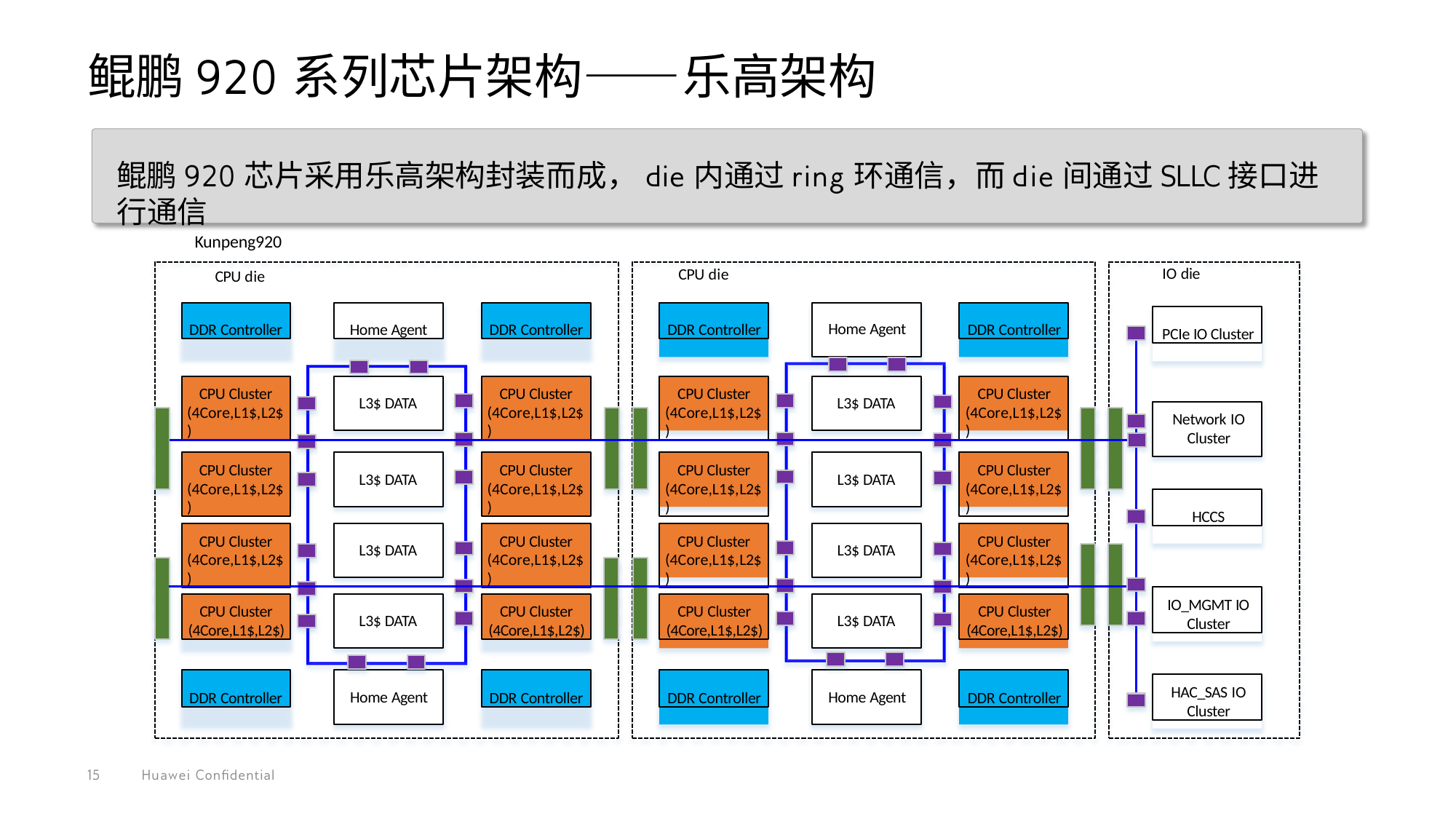

# 鲲鹏920系列芯片架构——乐高架构

鲲鹏920芯片采用乐高架构封装而成，die内通过ring环通信，而die间通过SLLC接口进行通信
Kunpeng920

IO die

CPU die
CPU die

DDR Controller

Home Agent

DDR Controller

DDR Controller

DDR Controller

PCIe IO Cluster
Home Agent

CPU Cluster  (4Core,L1$,L2$)

CPU Cluster  (4Core,L1$,L2$)

CPU Cluster  (4Core,L1$,L2$)

CPU Cluster  (4Core,L1$,L2$)

L3$ DATA
L3$ DATA

Network IO
Cluster

CPU Cluster  (4Core,L1$,L2$)

CPU Cluster  (4Core,L1$,L2$)

CPU Cluster  (4Core,L1$,L2$)

CPU Cluster  (4Core,L1$,L2$)

L3$ DATA
L3$ DATA

HCCS

CPU Cluster  (4Core,L1$,L2$)

CPU Cluster  (4Core,L1$,L2$)

CPU Cluster  (4Core,L1$,L2$)

CPU Cluster  (4Core,L1$,L2$)

L3$ DATA
L3$ DATA

IO_MGMT IO
Cluster

CPU Cluster
(4Core,L1$,L2$)

CPU Cluster
(4Core,L1$,L2$)

CPU Cluster
(4Core,L1$,L2$)

CPU Cluster
(4Core,L1$,L2$)

L3$ DATA
L3$ DATA

DDR Controller

DDR Controller

DDR Controller

DDR Controller

HAC_SAS IO
Cluster
Home Agent
Home Agent

Huawei Confidential
15